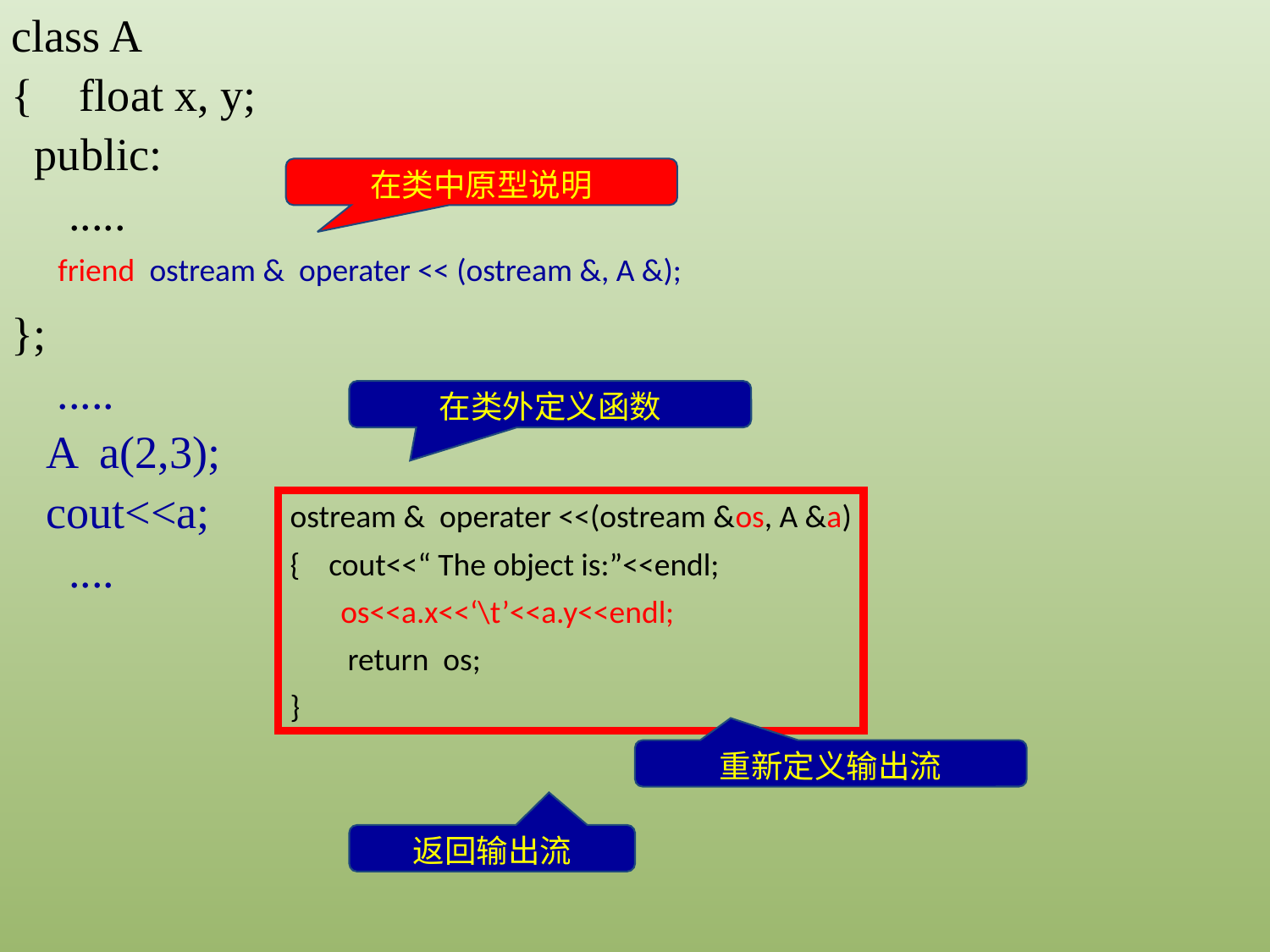

class A
{    float x, y;
  public:
     .....

};
    .....
   A  a(2,3);
   cout<<a;
     ....
在类中原型说明
friend  ostream &  operater << (ostream &, A &);
在类外定义函数
ostream &  operater <<(ostream &os, A &a)
{    cout<<“ The object is:”<<endl;
       os<<a.x<<‘\t’<<a.y<<endl;
        return  os;
}
重新定义输出流
返回输出流
895